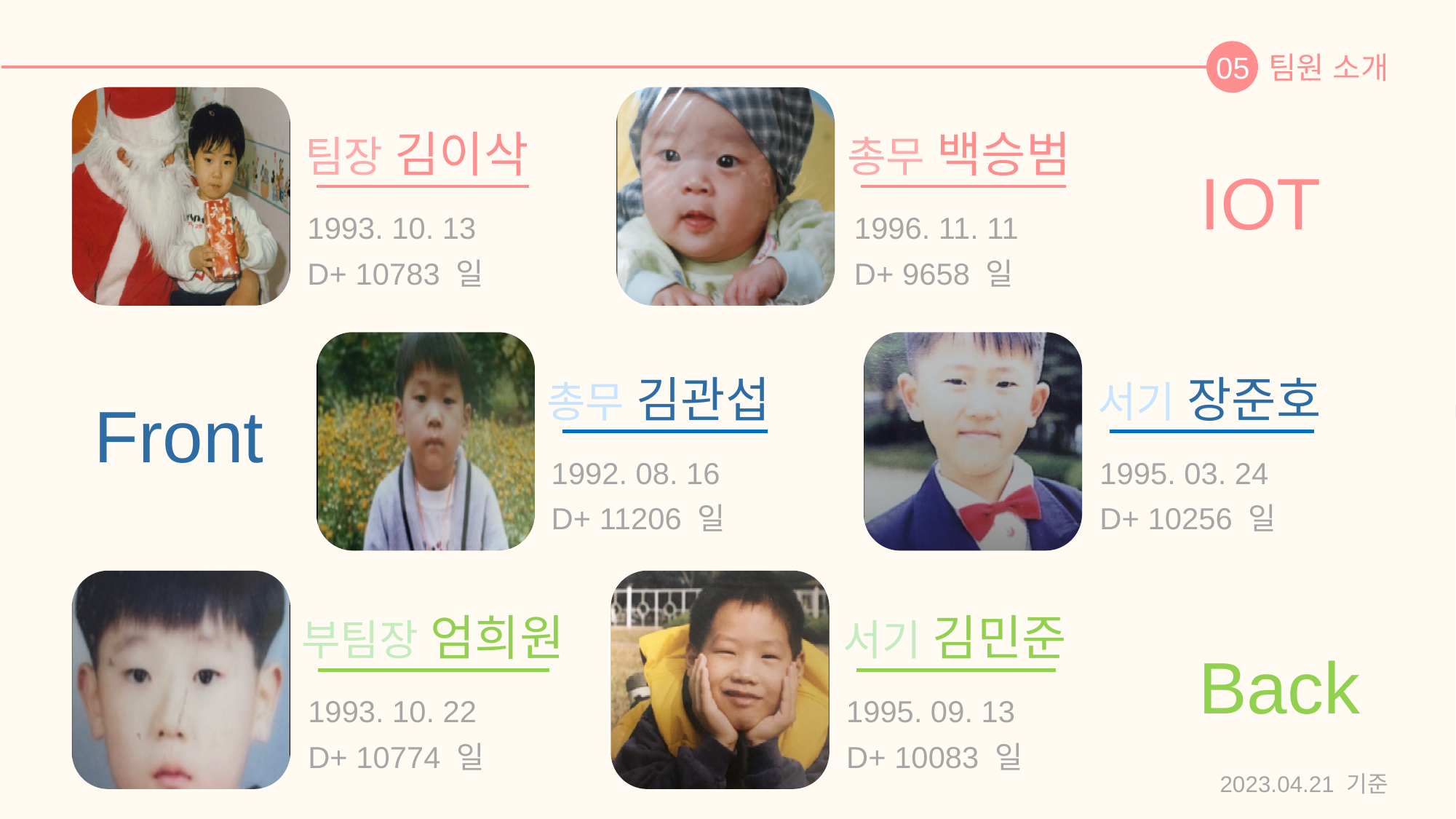

05
팀원 소개

팀장 김이삭
총무 백승범
IOT
1993. 10. 13

D+ 10783 일
1996. 11. 11

D+ 9658 일

총무 김관섭
서기 장준호
Front
1992. 08. 16

D+ 11206 일
1995. 03. 24

D+ 10256 일

부팀장 엄희원
서기 김민준
Back
1993. 10. 22

D+ 10774 일
1995. 09. 13

D+ 10083 일
2023.04.21 기준